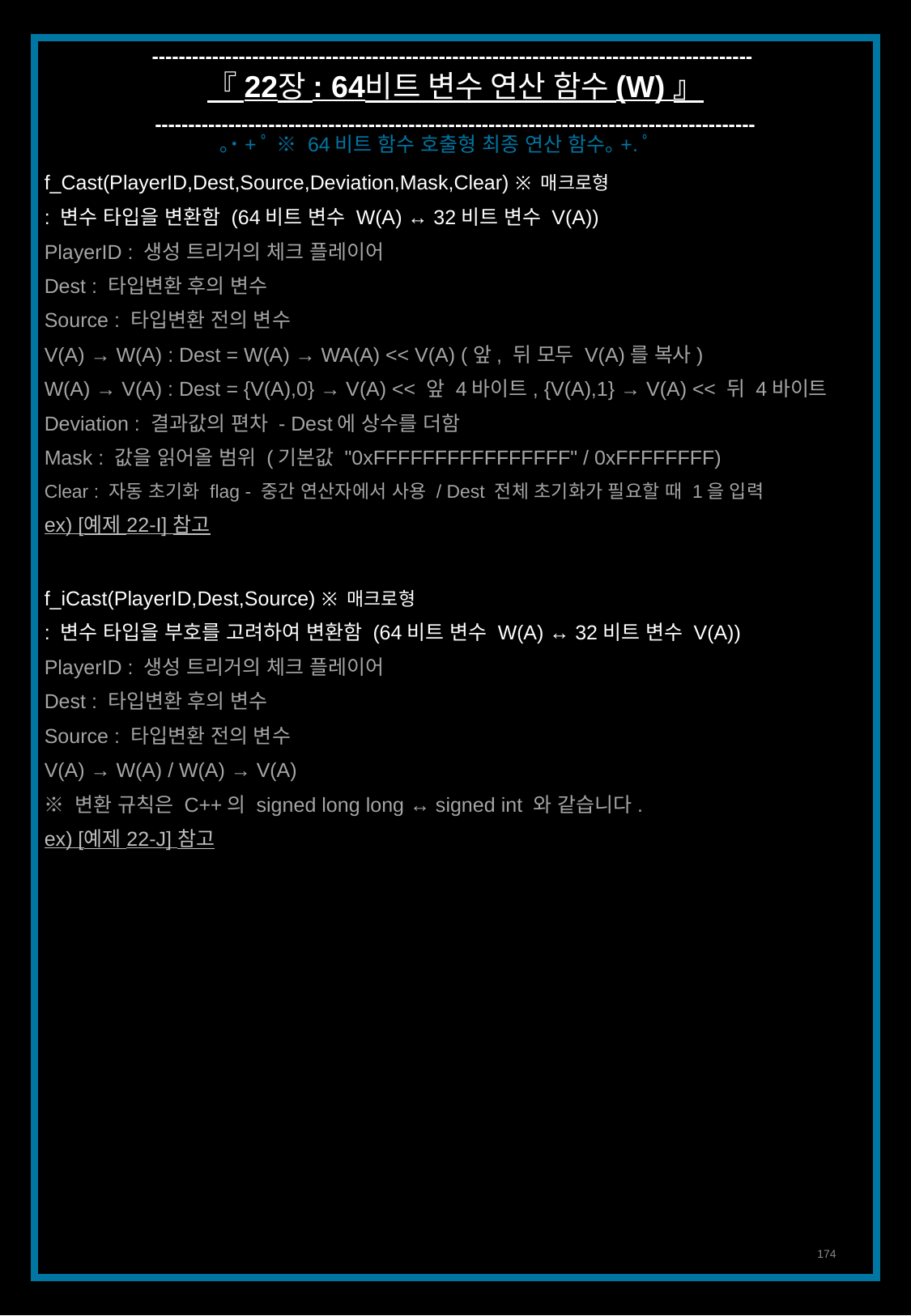

------------------------------------------------------------------------------------------
『 22장 : 64비트 변수 연산 함수 (W) 』
------------------------------------------------------------------------------------------

｡˙+ﾟ ※ 64비트 함수 호출형 최종 연산 함수｡+.ﾟ
f_Cast(PlayerID,Dest,Source,Deviation,Mask,Clear) ※ 매크로형
: 변수 타입을 변환함 (64비트 변수 W(A) ↔ 32비트 변수 V(A))
PlayerID : 생성 트리거의 체크 플레이어
Dest : 타입변환 후의 변수
Source : 타입변환 전의 변수
V(A) → W(A) : Dest = W(A) → WA(A) << V(A) (앞, 뒤 모두 V(A)를 복사)
W(A) → V(A) : Dest = {V(A),0} → V(A) << 앞 4바이트, {V(A),1} → V(A) << 뒤 4바이트
Deviation : 결과값의 편차 - Dest에 상수를 더함
Mask : 값을 읽어올 범위 (기본값 "0xFFFFFFFFFFFFFFFF" / 0xFFFFFFFF)
Clear : 자동 초기화 flag - 중간 연산자에서 사용 / Dest 전체 초기화가 필요할 때 1을 입력
ex) [예제 22-I] 참고

f_iCast(PlayerID,Dest,Source) ※ 매크로형
: 변수 타입을 부호를 고려하여 변환함 (64비트 변수 W(A) ↔ 32비트 변수 V(A))
PlayerID : 생성 트리거의 체크 플레이어
Dest : 타입변환 후의 변수
Source : 타입변환 전의 변수
V(A) → W(A) / W(A) → V(A)
※ 변환 규칙은 C++의 signed long long ↔ signed int 와 같습니다.
ex) [예제 22-J] 참고

174